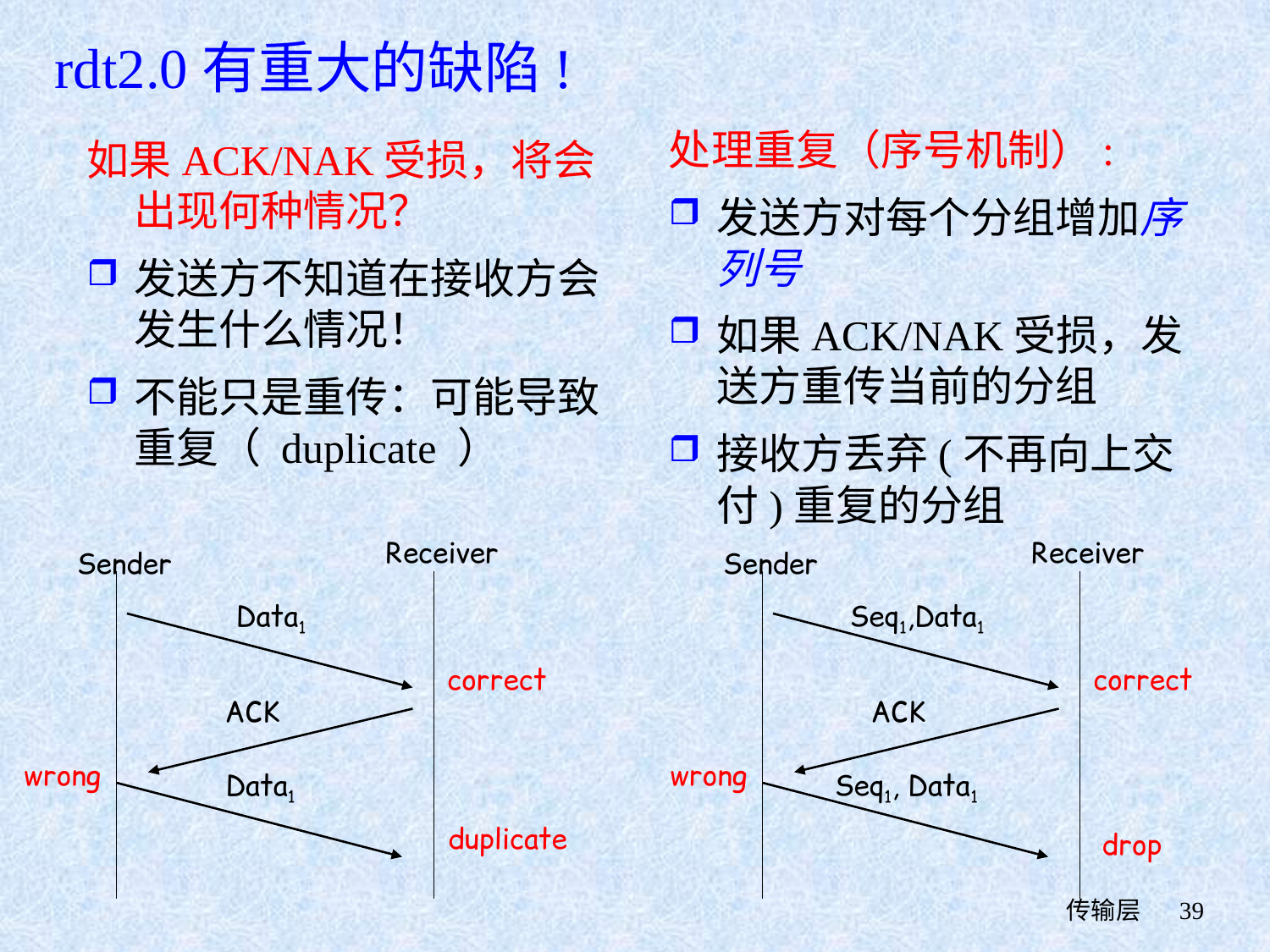

rdt2.0有重大的缺陷!
处理重复（序号机制）:
发送方对每个分组增加序列号
如果ACK/NAK受损，发送方重传当前的分组
接收方丢弃(不再向上交付)重复的分组
# 如果ACK/NAK受损，将会出现何种情况？
发送方不知道在接收方会发生什么情况！
不能只是重传：可能导致重复（ duplicate ）

Receiver
Sender
Data1
correct
ACK
wrong
Data1
duplicate
Receiver
Sender
Seq1,Data1
correct
ACK
wrong
Seq1, Data1
drop
 传输层
39